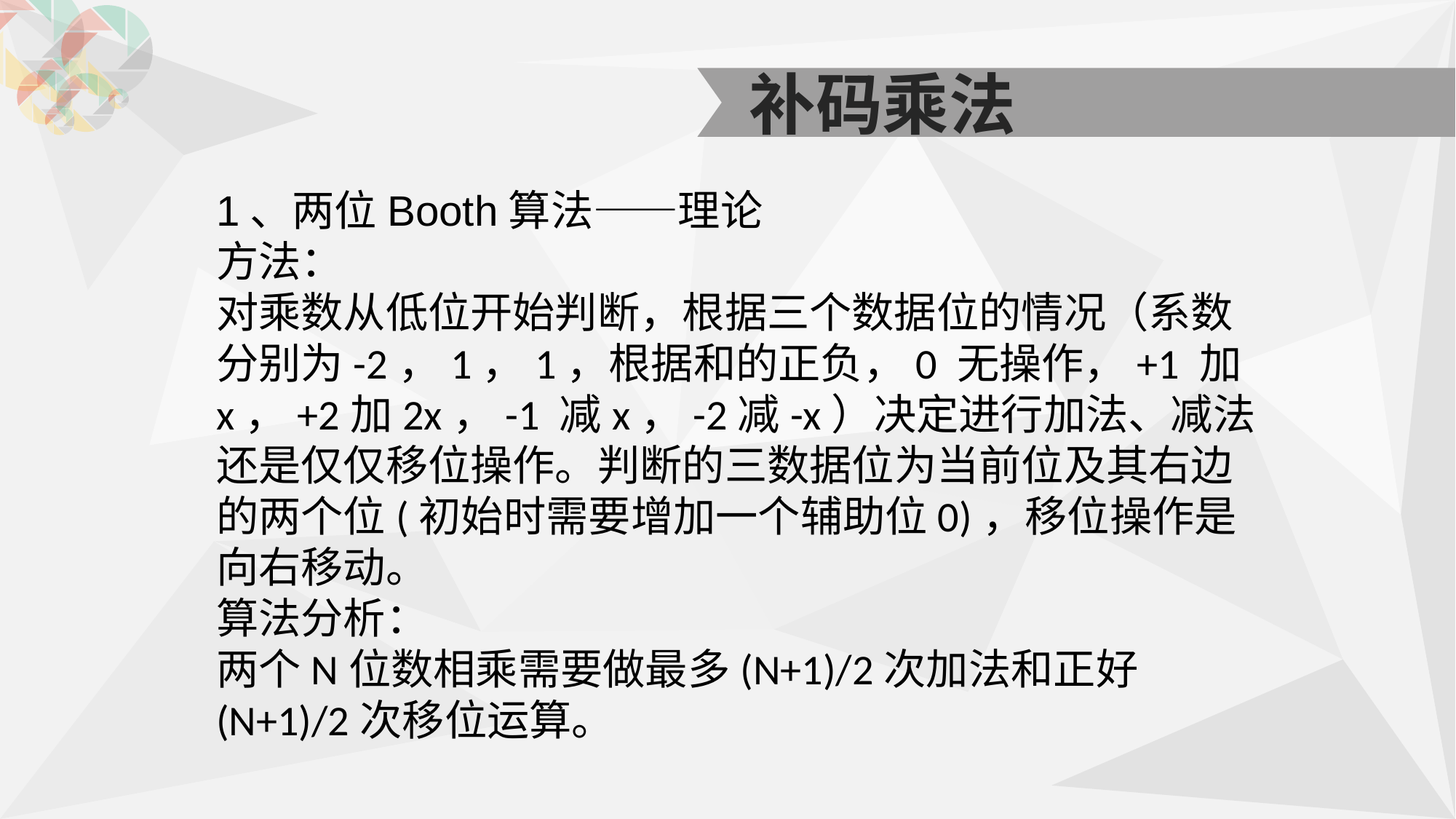

补码乘法

1、两位Booth算法——理论
方法：
对乘数从低位开始判断，根据三个数据位的情况（系数分别为-2，1，1，根据和的正负，0 无操作，+1 加x，+2加2x，-1 减x，-2减-x）决定进行加法、减法还是仅仅移位操作。判断的三数据位为当前位及其右边的两个位(初始时需要增加一个辅助位0)，移位操作是向右移动。
算法分析：
两个N位数相乘需要做最多(N+1)/2次加法和正好(N+1)/2次移位运算。